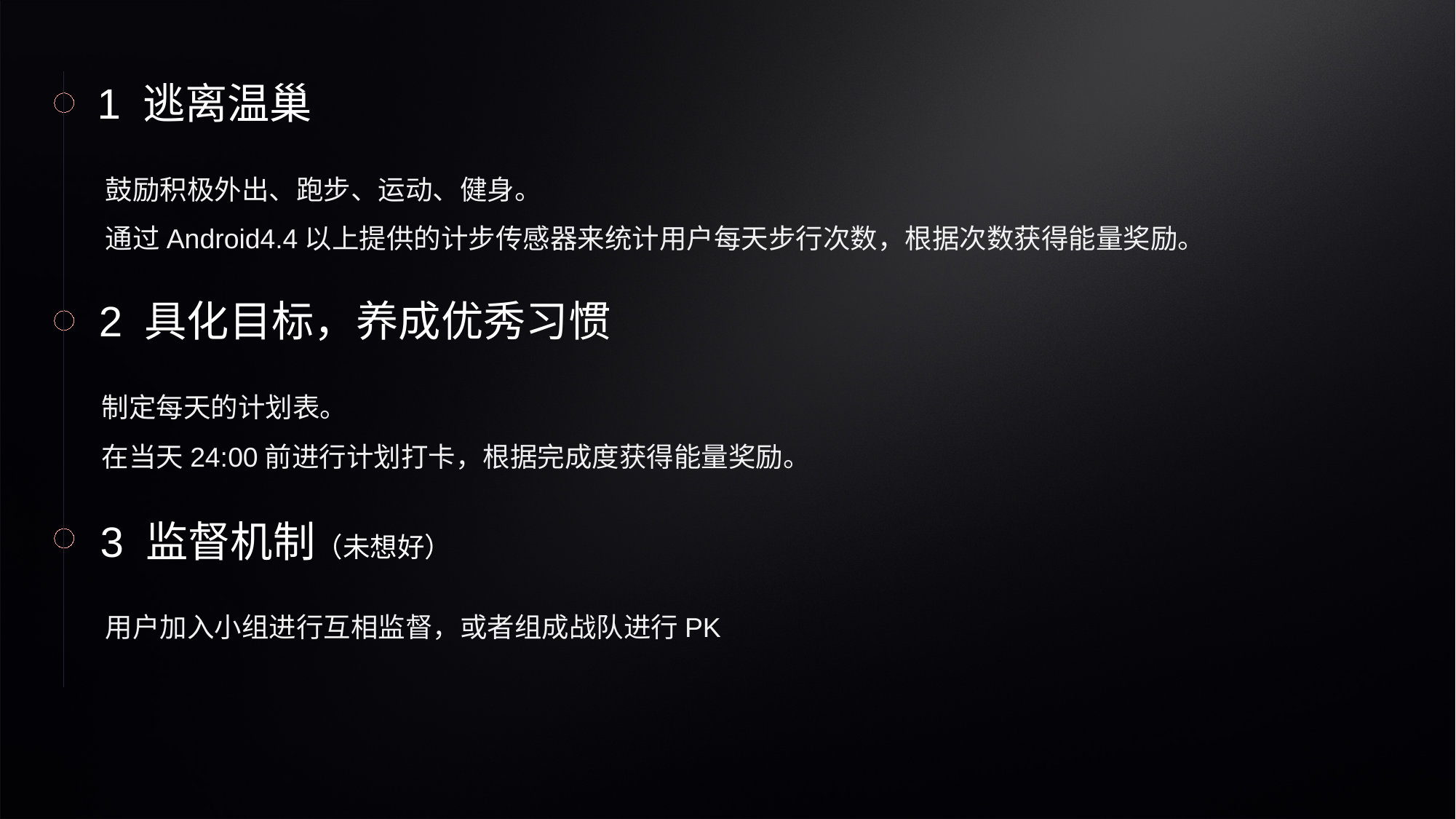

1 逃离温巢

鼓励积极外出、跑步、运动、健身。
通过Android4.4以上提供的计步传感器来统计用户每天步行次数，根据次数获得能量奖励。
2 具化目标，养成优秀习惯

制定每天的计划表。
在当天24:00前进行计划打卡，根据完成度获得能量奖励。
3 监督机制（未想好）

用户加入小组进行互相监督，或者组成战队进行PK